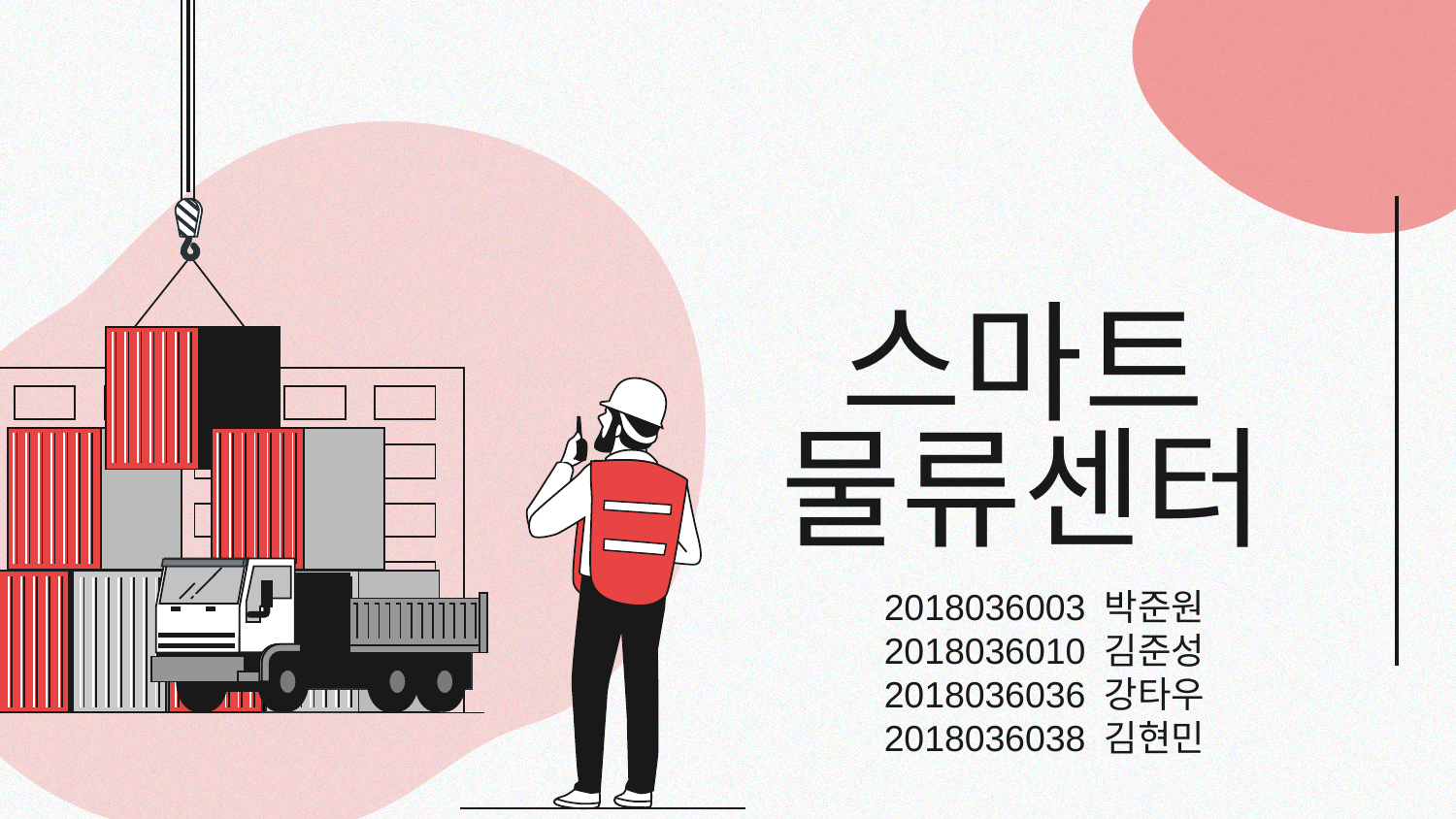

# 스마트 물류센터

2018036003 박준원
2018036010 김준성
2018036036 강타우
2018036038 김현민